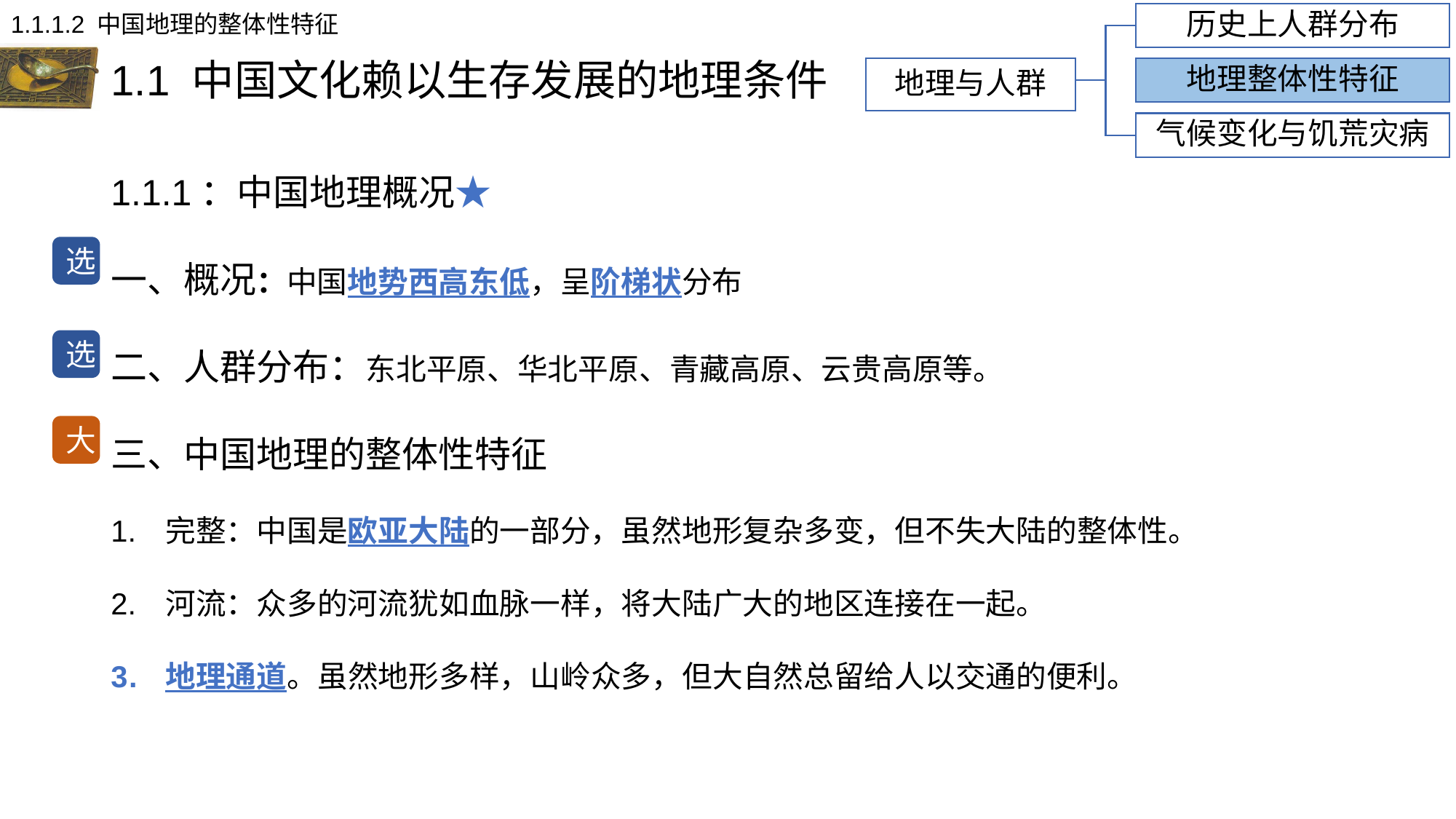

1.1.1.2 中国地理的整体性特征
历史上人群分布

# 1.1 中国文化赖以生存发展的地理条件
地理与人群
地理整体性特征

气候变化与饥荒灾病
1.1.1：中国地理概况★
一、概况：中国地势西高东低，呈阶梯状分布
二、人群分布：东北平原、华北平原、青藏高原、云贵高原等。
三、中国地理的整体性特征
完整：中国是欧亚大陆的一部分，虽然地形复杂多变，但不失大陆的整体性。
河流：众多的河流犹如血脉一样，将大陆广大的地区连接在一起。
地理通道。虽然地形多样，山岭众多，但大自然总留给人以交通的便利。
选
选
大
27